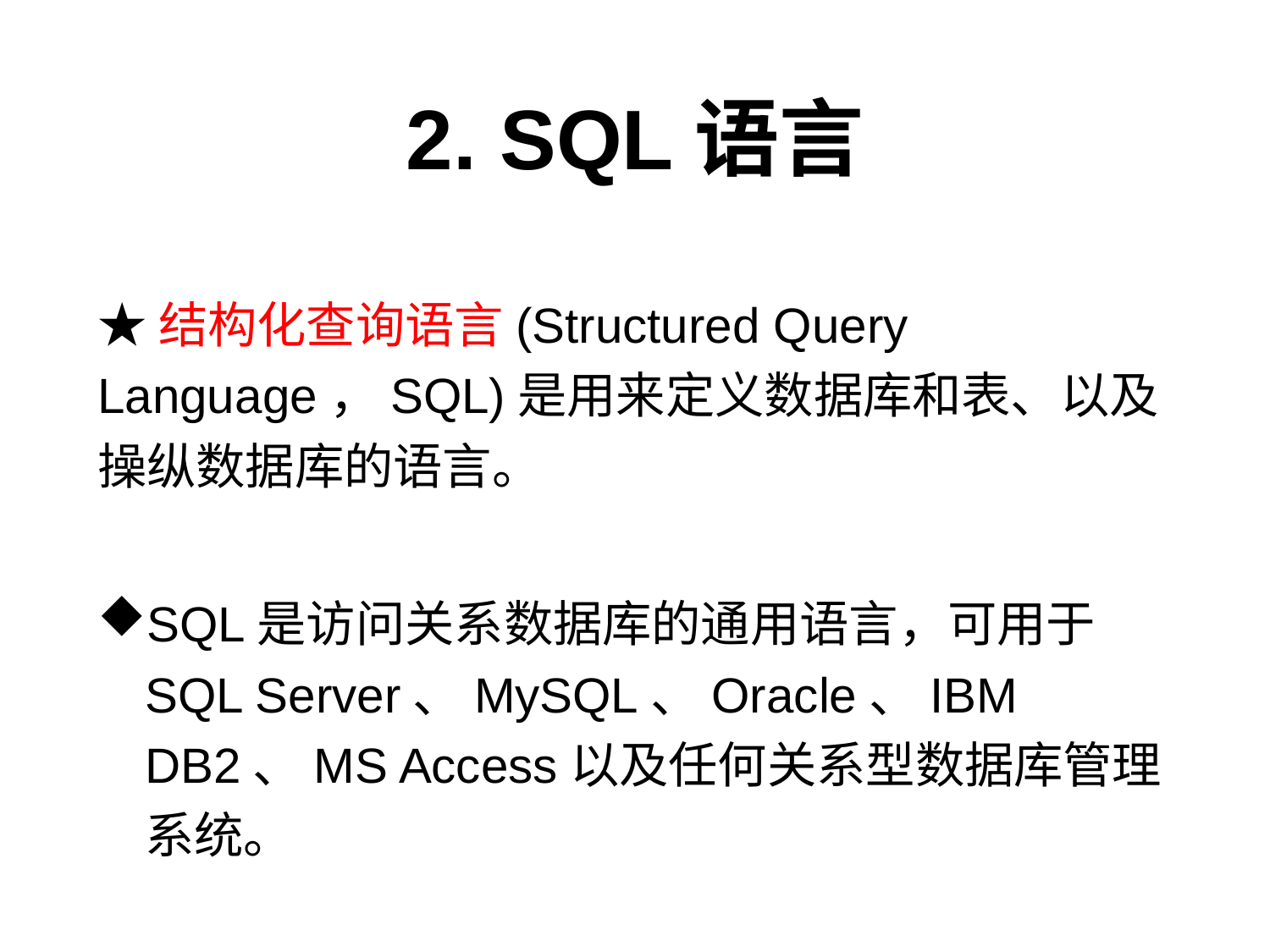

# 2. SQL语言
★结构化查询语言(Structured Query Language，SQL)是用来定义数据库和表、以及操纵数据库的语言。

SQL是访问关系数据库的通用语言，可用于SQL Server、MySQL、Oracle、IBM DB2、MS Access以及任何关系型数据库管理系统。